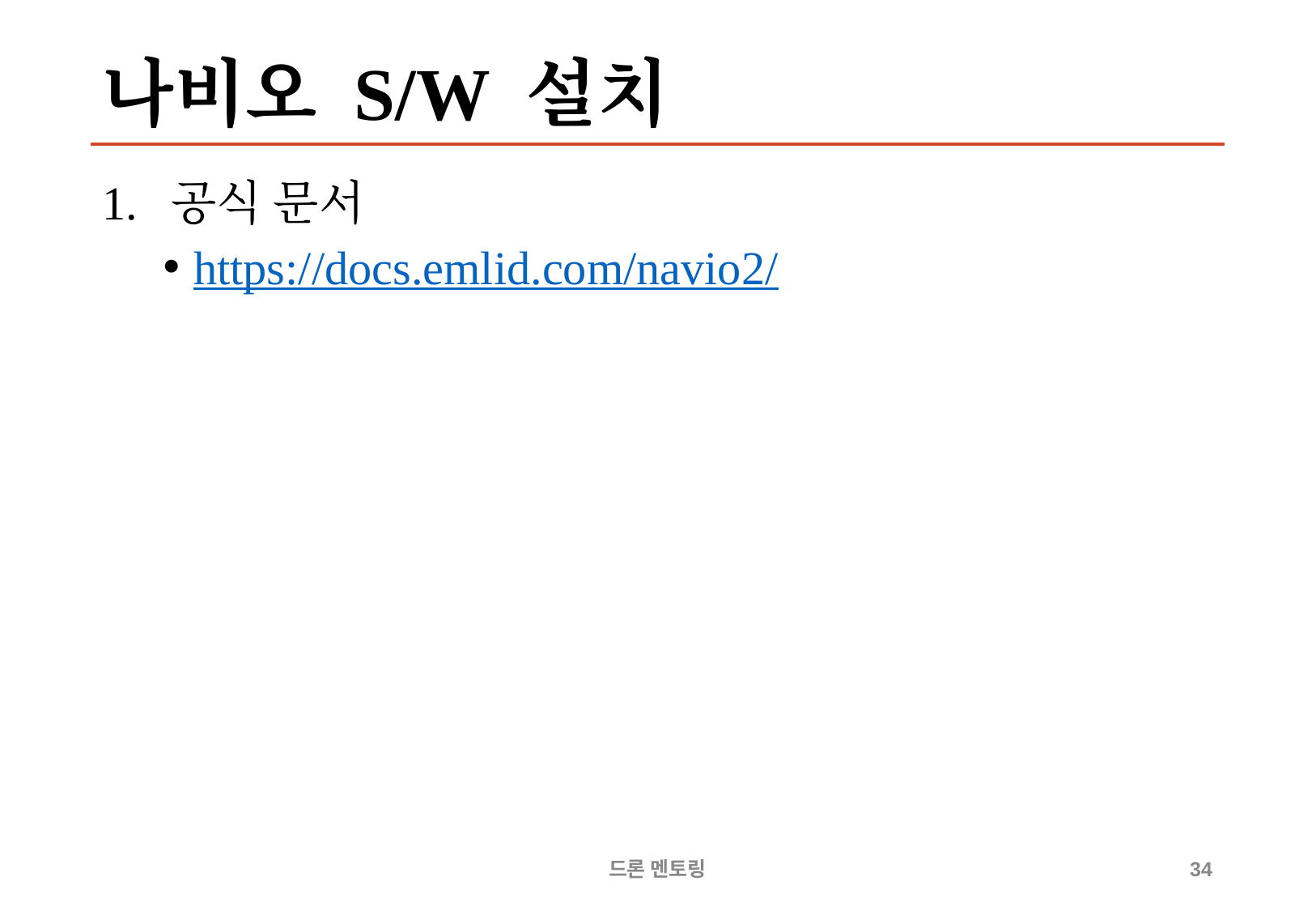

# 나비오 S/W 설치
공식 문서
https://docs.emlid.com/navio2/
드론 멘토링
34